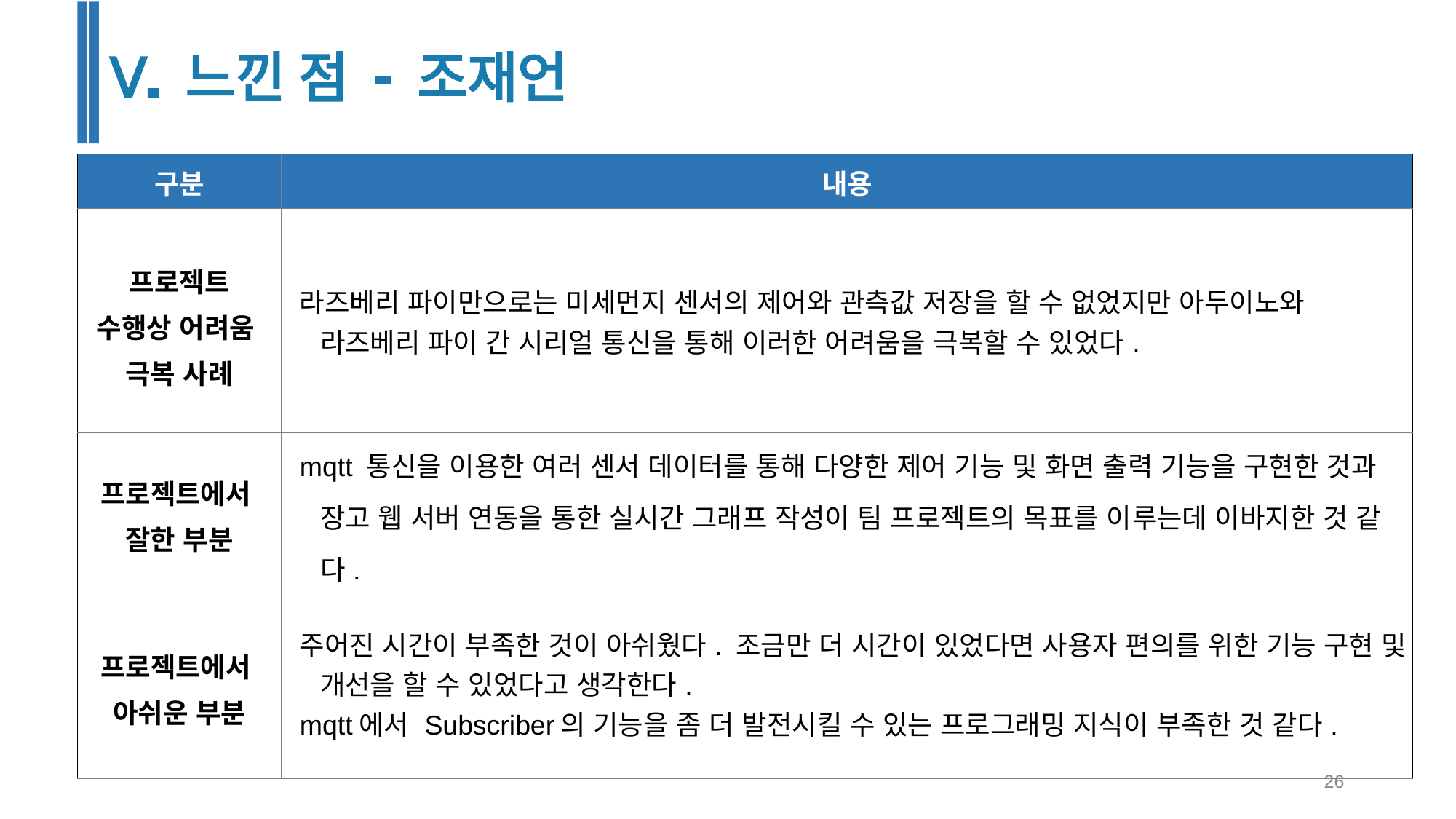

Ⅴ. 느낀 점 - 조재언
| 구분 | 내용 |
| --- | --- |
| 프로젝트 수행상 어려움  극복 사례 | 라즈베리 파이만으로는 미세먼지 센서의 제어와 관측값 저장을 할 수 없었지만 아두이노와 라즈베리 파이 간 시리얼 통신을 통해 이러한 어려움을 극복할 수 있었다. |
| 프로젝트에서  잘한 부분 | mqtt 통신을 이용한 여러 센서 데이터를 통해 다양한 제어 기능 및 화면 출력 기능을 구현한 것과 장고 웹 서버 연동을 통한 실시간 그래프 작성이 팀 프로젝트의 목표를 이루는데 이바지한 것 같다. |
| 프로젝트에서  아쉬운 부분 | 주어진 시간이 부족한 것이 아쉬웠다. 조금만 더 시간이 있었다면 사용자 편의를 위한 기능 구현 및 개선을 할 수 있었다고 생각한다. mqtt에서 Subscriber의 기능을 좀 더 발전시킬 수 있는 프로그래밍 지식이 부족한 것 같다. |
26